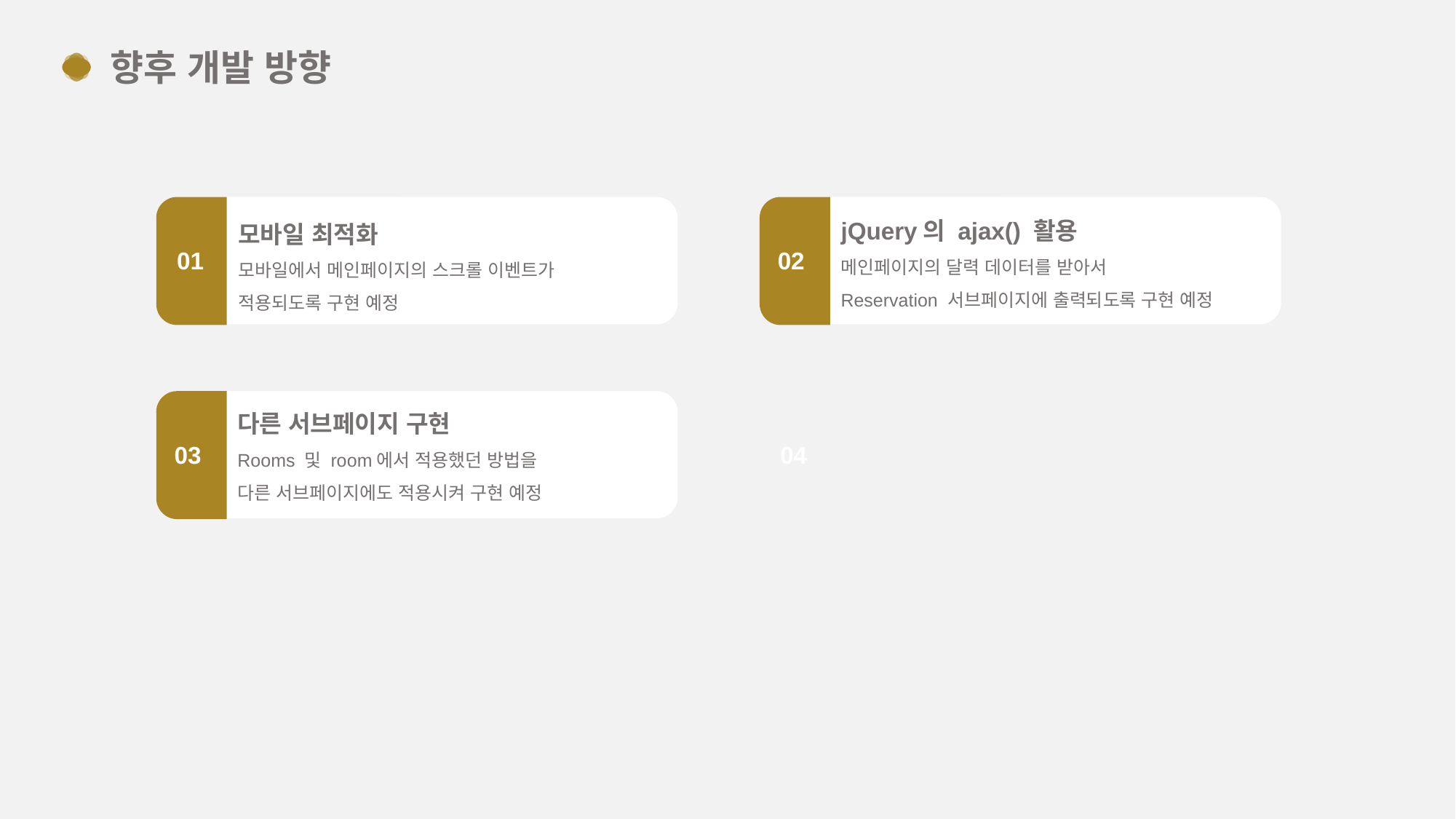

향후 개발 방향

jQuery의 ajax() 활용
메인페이지의 달력 데이터를 받아서
Reservation 서브페이지에 출력되도록 구현 예정

모바일 최적화
모바일에서 메인페이지의 스크롤 이벤트가 적용되도록 구현 예정

01
02
다른 서브페이지 구현
Rooms 및 room에서 적용했던 방법을
다른 서브페이지에도 적용시켜 구현 예정

03
04